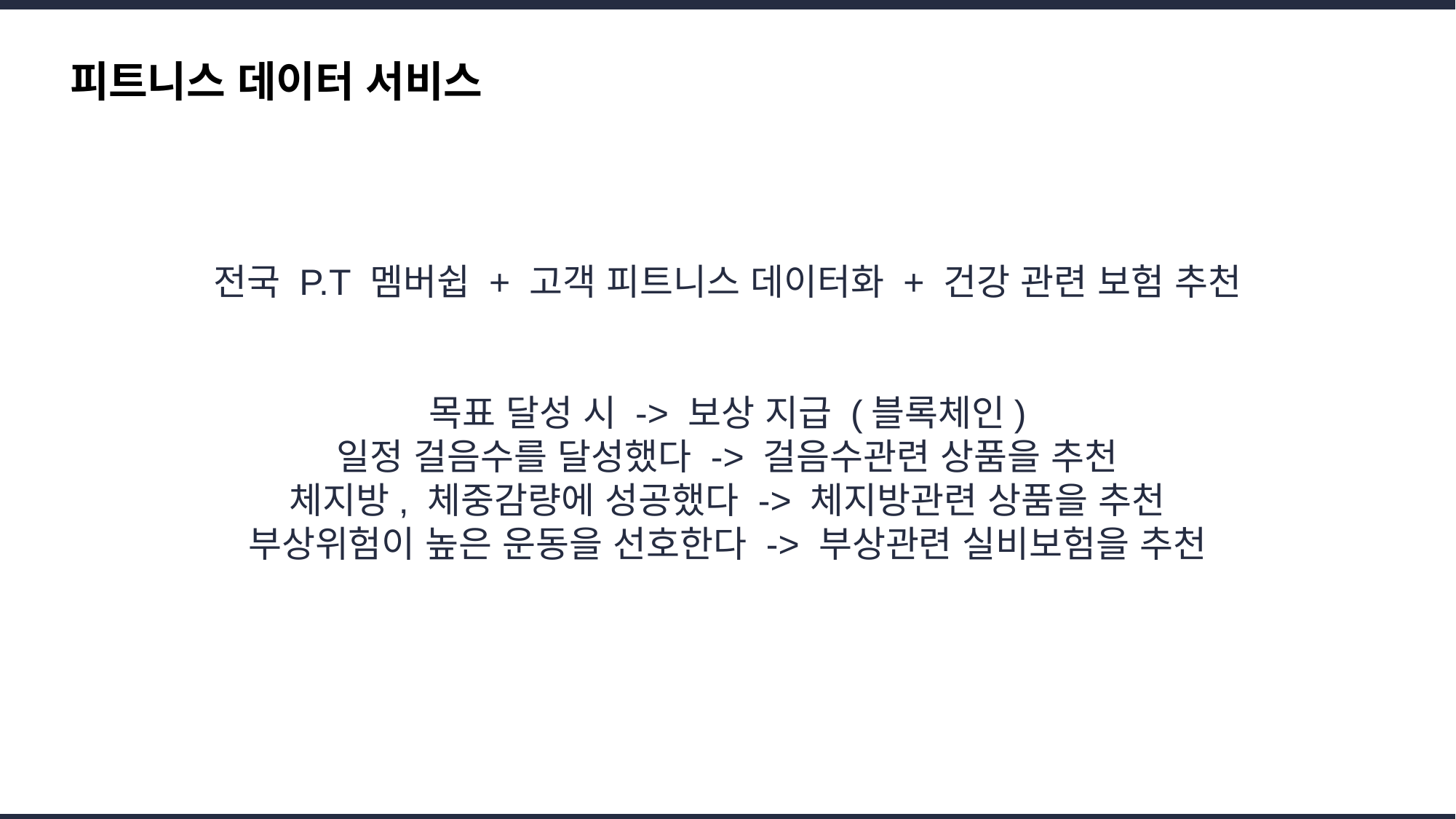

피트니스 데이터 서비스

전국 P.T 멤버쉽 + 고객 피트니스 데이터화 + 건강 관련 보험 추천

목표 달성 시 -> 보상 지급 (블록체인)
일정 걸음수를 달성했다 -> 걸음수관련 상품을 추천
체지방, 체중감량에 성공했다 -> 체지방관련 상품을 추천
부상위험이 높은 운동을 선호한다 -> 부상관련 실비보험을 추천